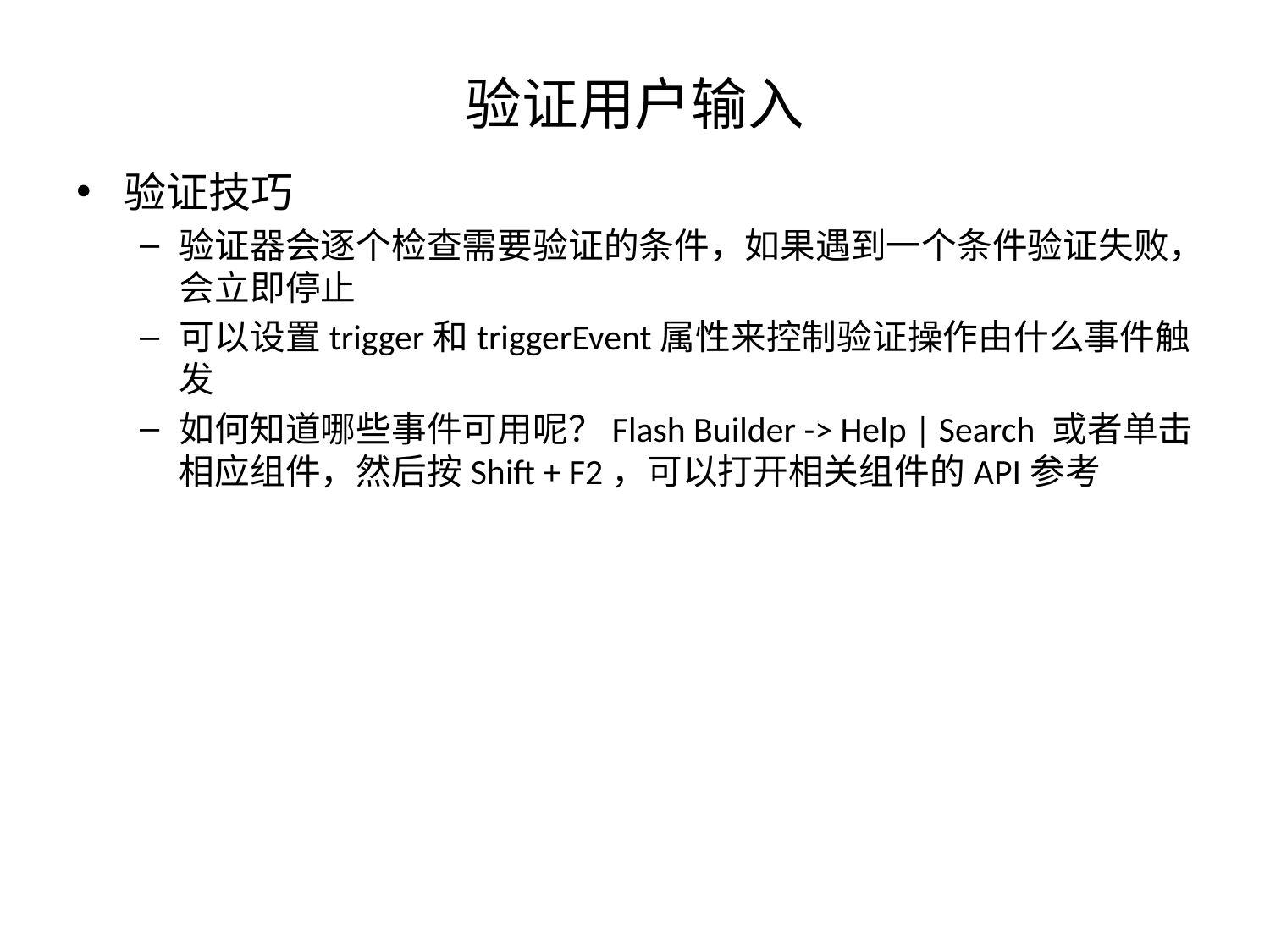

# 验证用户输入
验证技巧
验证器会逐个检查需要验证的条件，如果遇到一个条件验证失败，会立即停止
可以设置trigger和triggerEvent属性来控制验证操作由什么事件触发
如何知道哪些事件可用呢？Flash Builder -> Help | Search 或者单击相应组件，然后按Shift + F2，可以打开相关组件的API参考